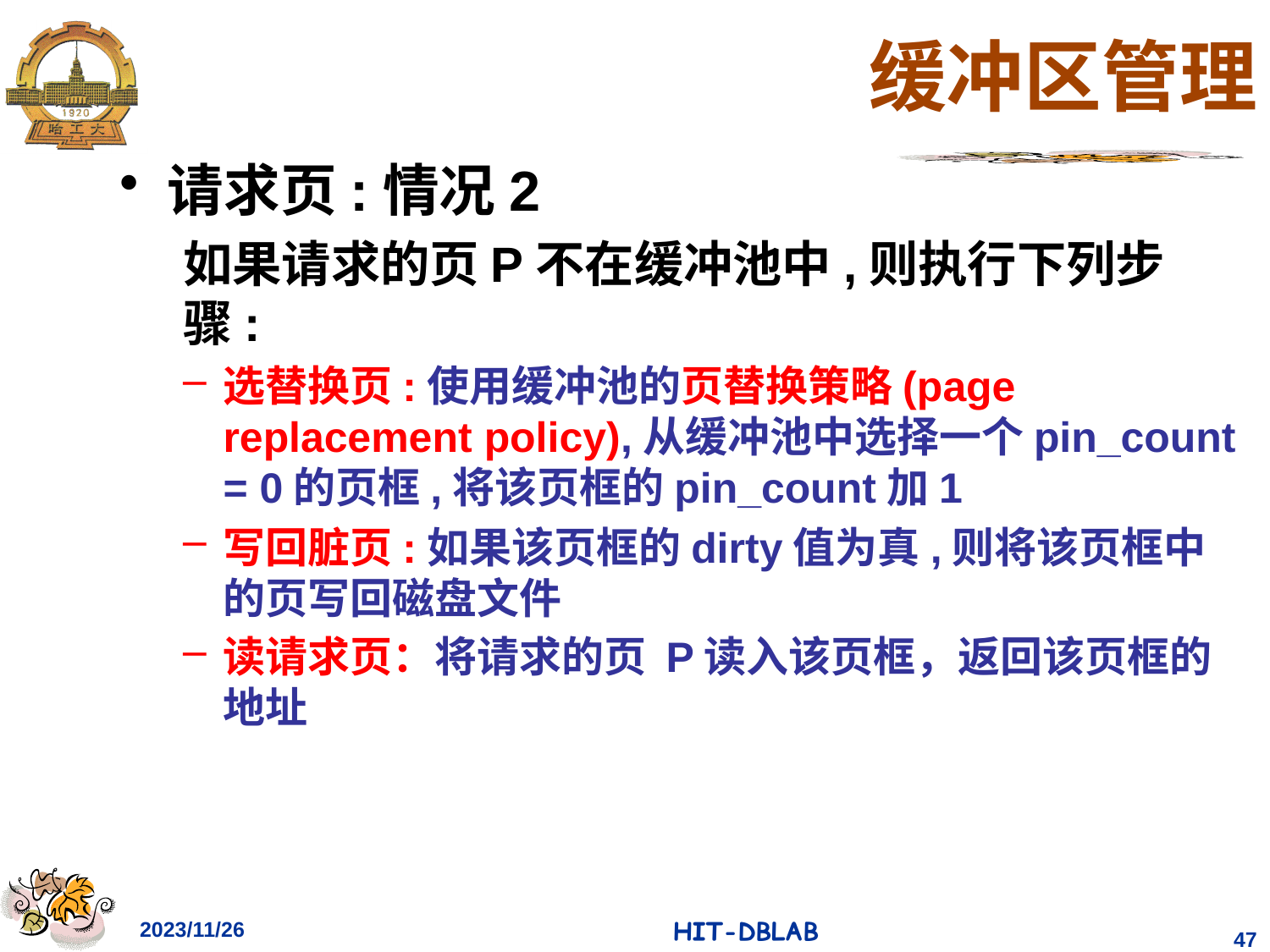

# 缓冲区管理
请求页:情况2
如果请求的页P不在缓冲池中,则执行下列步骤:
选替换页:使用缓冲池的页替换策略(page replacement policy),从缓冲池中选择一个pin_count = 0的页框,将该页框的pin_count加1
写回脏页:如果该页框的dirty值为真,则将该页框中的页写回磁盘文件
读请求页：将请求的页 P读入该页框，返回该页框的地址
2023/11/26
HIT-DBLAB
47